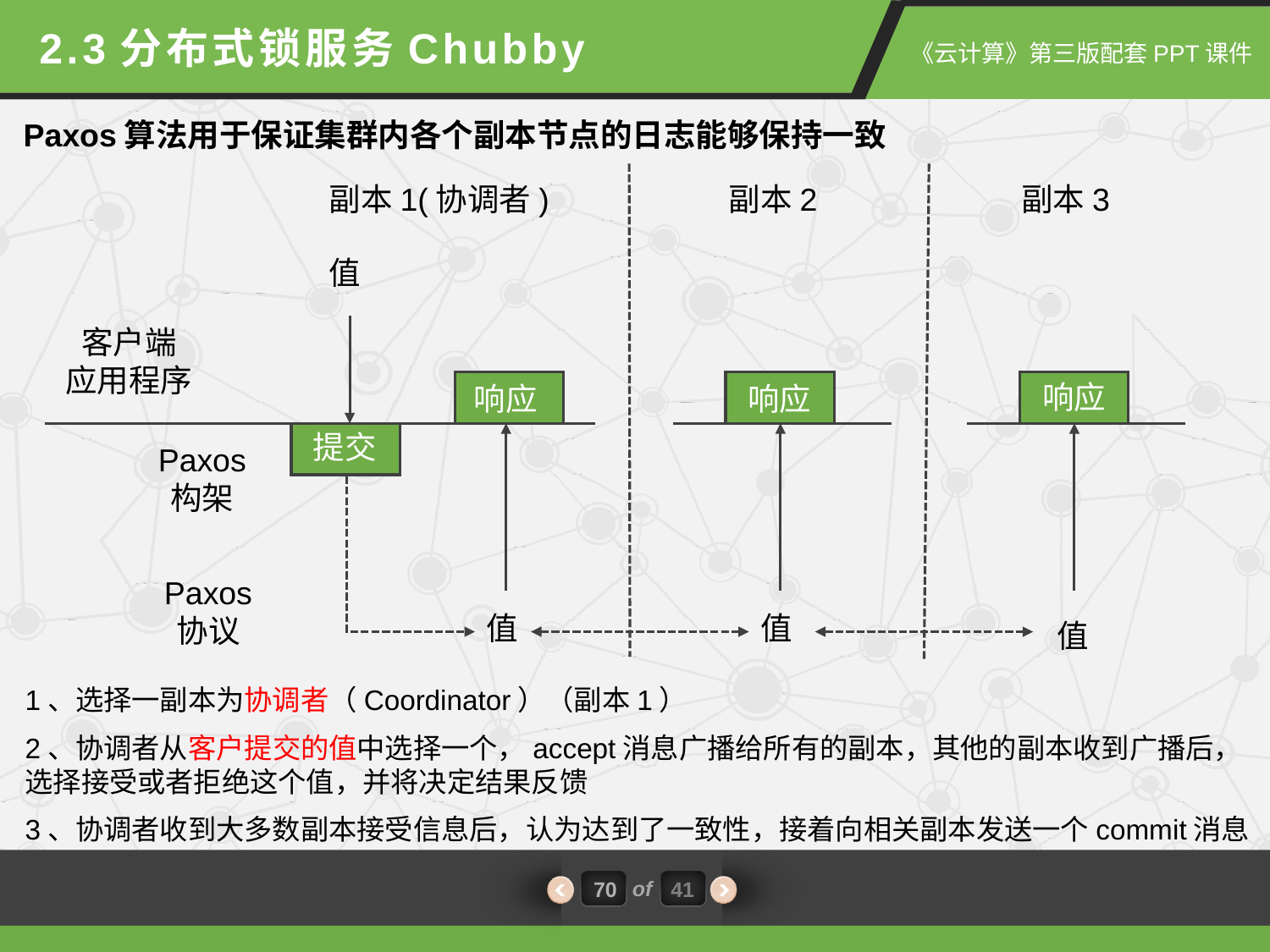

2.3分布式锁服务Chubby
Paxos算法用于保证集群内各个副本节点的日志能够保持一致
副本1(协调者)
副本2
副本3
值
客户端
应用程序
响应

响应
响应
提交

Paxos
构架

Paxos
协议
值
值
值
1、选择一副本为协调者（Coordinator）（副本1）
2、协调者从客户提交的值中选择一个，accept消息广播给所有的副本，其他的副本收到广播后，选择接受或者拒绝这个值，并将决定结果反馈
3、协调者收到大多数副本接受信息后，认为达到了一致性，接着向相关副本发送一个commit消息
70